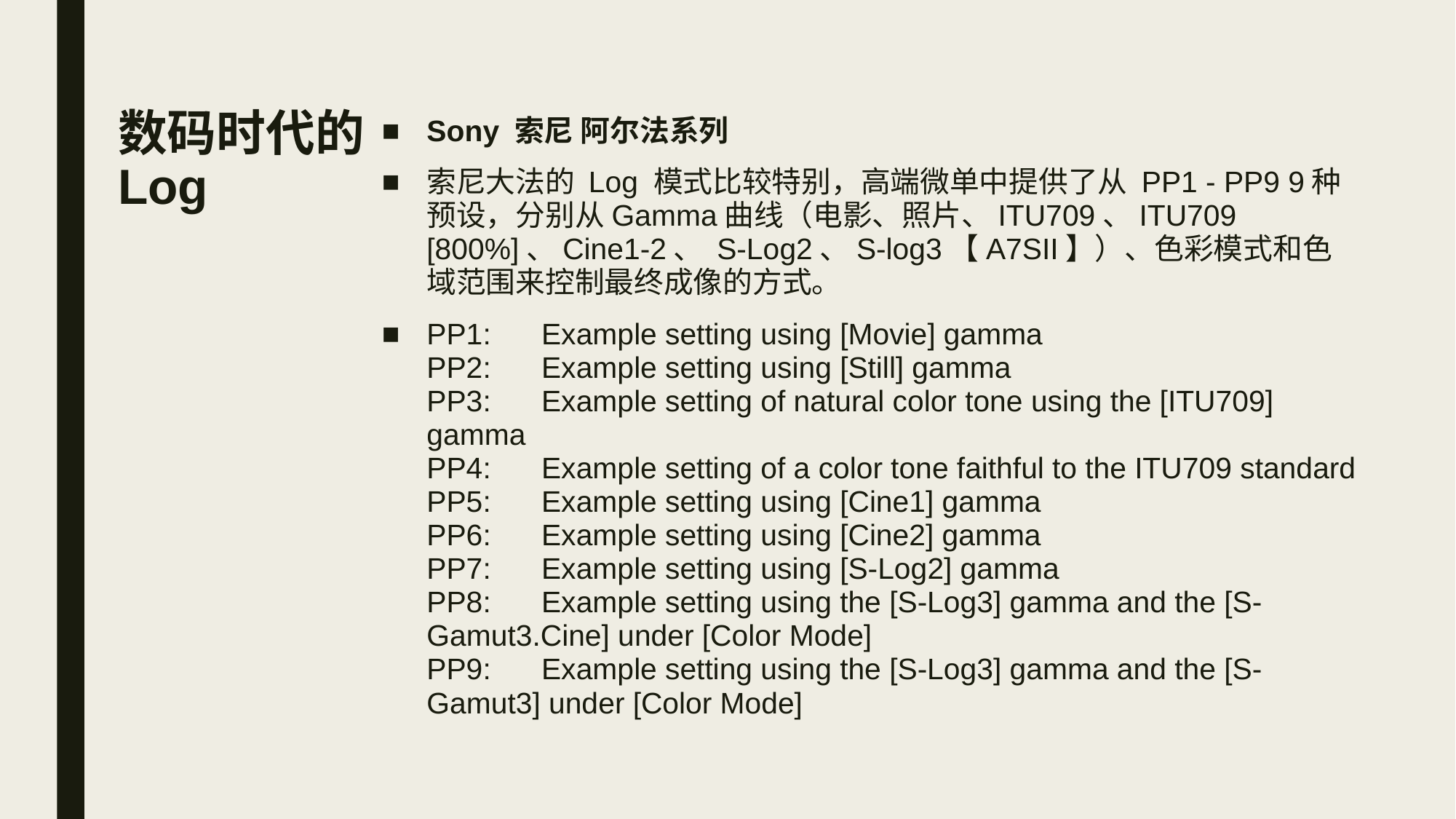

# 数码时代的 Log
Sony 索尼 阿尔法系列
索尼大法的 Log 模式比较特别，高端微单中提供了从 PP1 - PP9 9种预设，分别从Gamma曲线（电影、照片、ITU709、ITU709 [800%]、Cine1-2、 S-Log2、S-log3【A7SII】）、色彩模式和色域范围来控制最终成像的方式。
PP1:　 Example setting using [Movie] gamma
PP2:　 Example setting using [Still] gamma
PP3:　 Example setting of natural color tone using the [ITU709] gamma
PP4:　 Example setting of a color tone faithful to the ITU709 standard
PP5:　 Example setting using [Cine1] gamma
PP6:　 Example setting using [Cine2] gamma
PP7:　 Example setting using [S-Log2] gamma
PP8:　 Example setting using the [S-Log3] gamma and the [S-Gamut3.Cine] under [Color Mode]
PP9:　 Example setting using the [S-Log3] gamma and the [S-Gamut3] under [Color Mode]